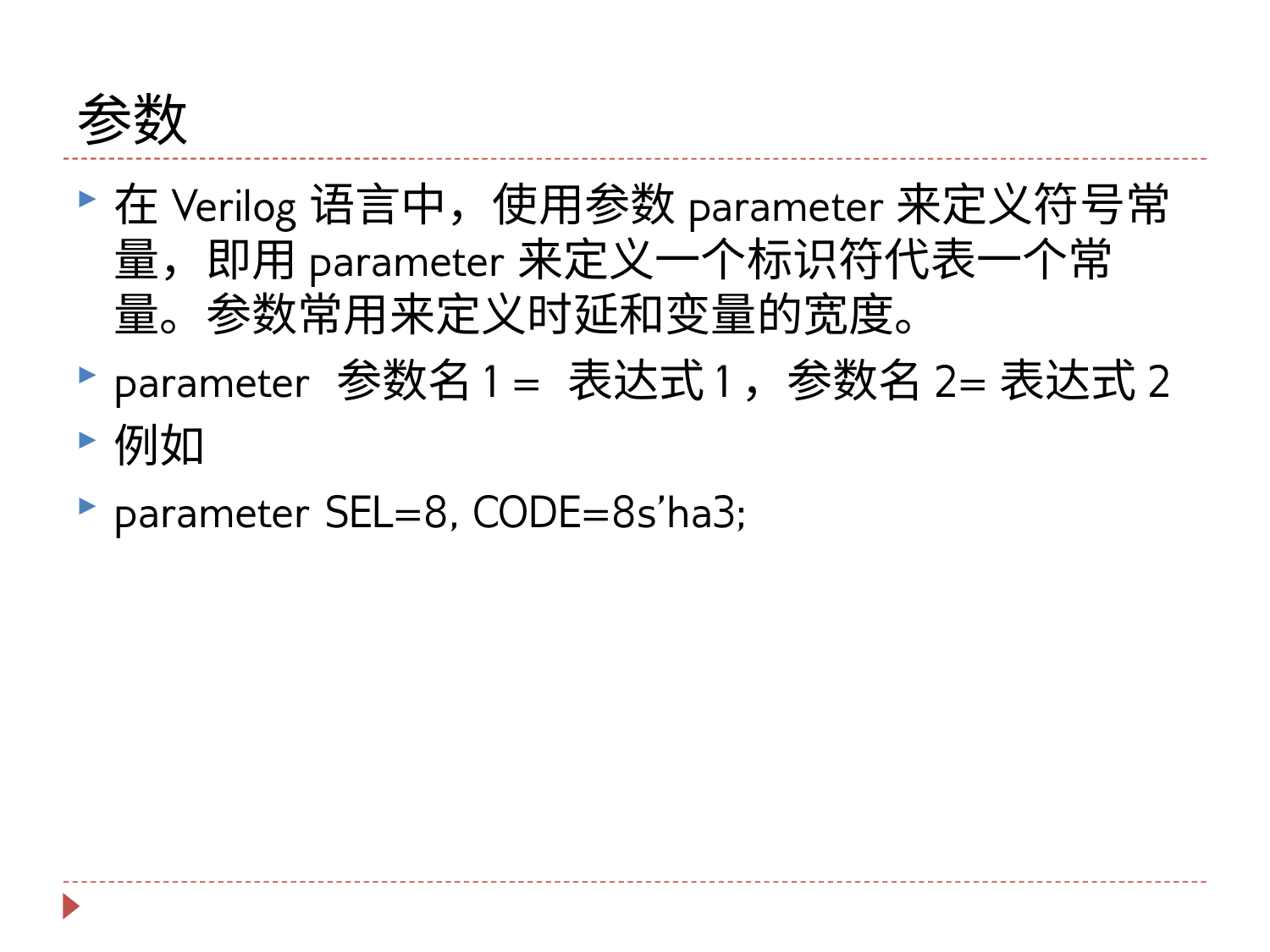

# 参数
在Verilog语言中，使用参数parameter来定义符号常量，即用parameter来定义一个标识符代表一个常量。参数常用来定义时延和变量的宽度。
parameter 参数名1 = 表达式1，参数名2=表达式2
例如
parameter SEL=8, CODE=8s’ha3;